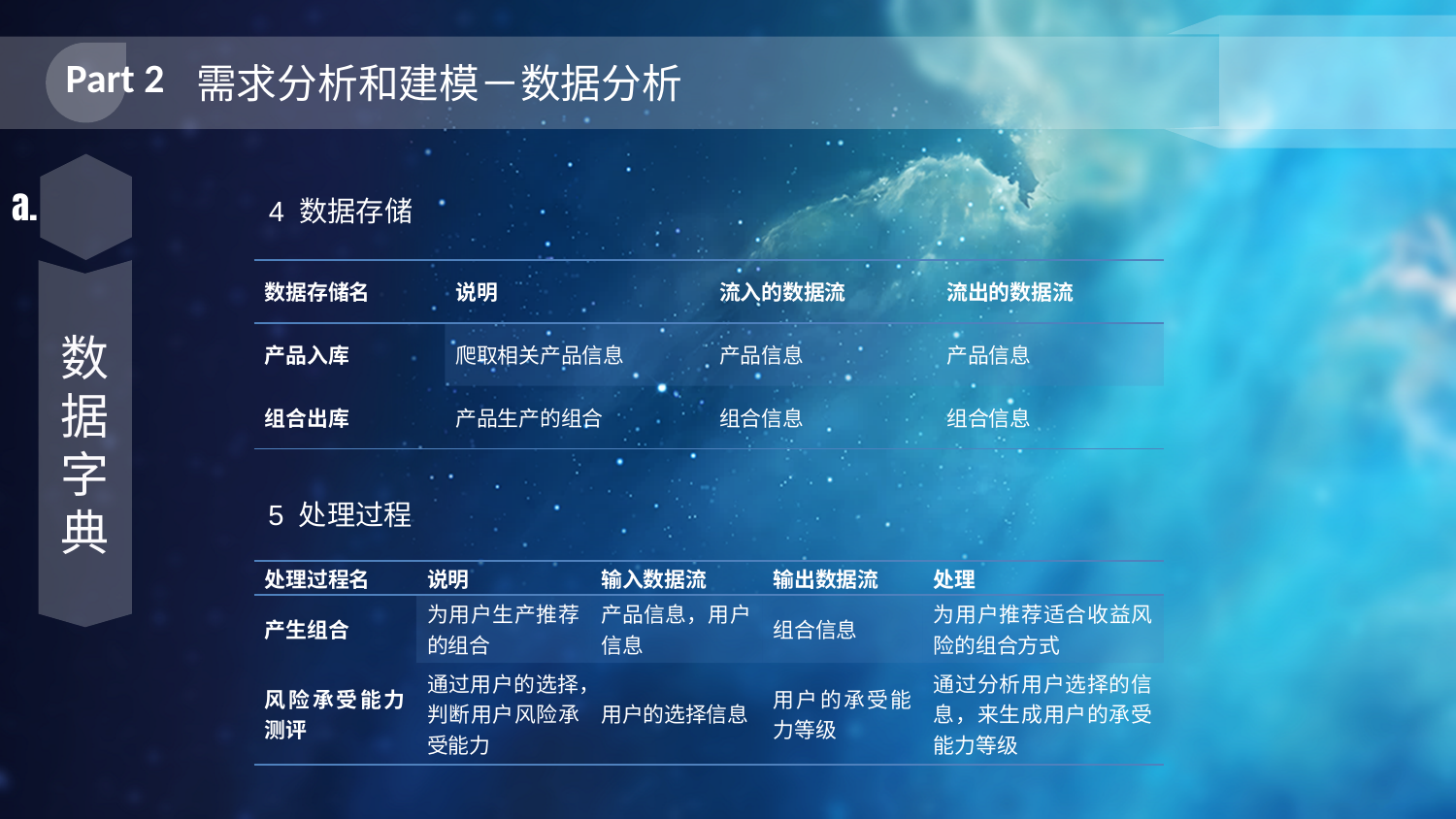

Part 2
需求分析和建模－数据分析

a.
4 数据存储
| 数据存储名 | 说明 | 流入的数据流 | 流出的数据流 |
| --- | --- | --- | --- |
| 产品入库 | 爬取相关产品信息 | 产品信息 | 产品信息 |
| 组合出库 | 产品生产的组合 | 组合信息 | 组合信息 |
数据字典
5 处理过程
| 处理过程名 | 说明 | 输入数据流 | 输出数据流 | 处理 |
| --- | --- | --- | --- | --- |
| 产生组合 | 为用户生产推荐的组合 | 产品信息，用户信息 | 组合信息 | 为用户推荐适合收益风险的组合方式 |
| 风险承受能力测评 | 通过用户的选择，判断用户风险承受能力 | 用户的选择信息 | 用户的承受能力等级 | 通过分析用户选择的信息，来生成用户的承受能力等级 |